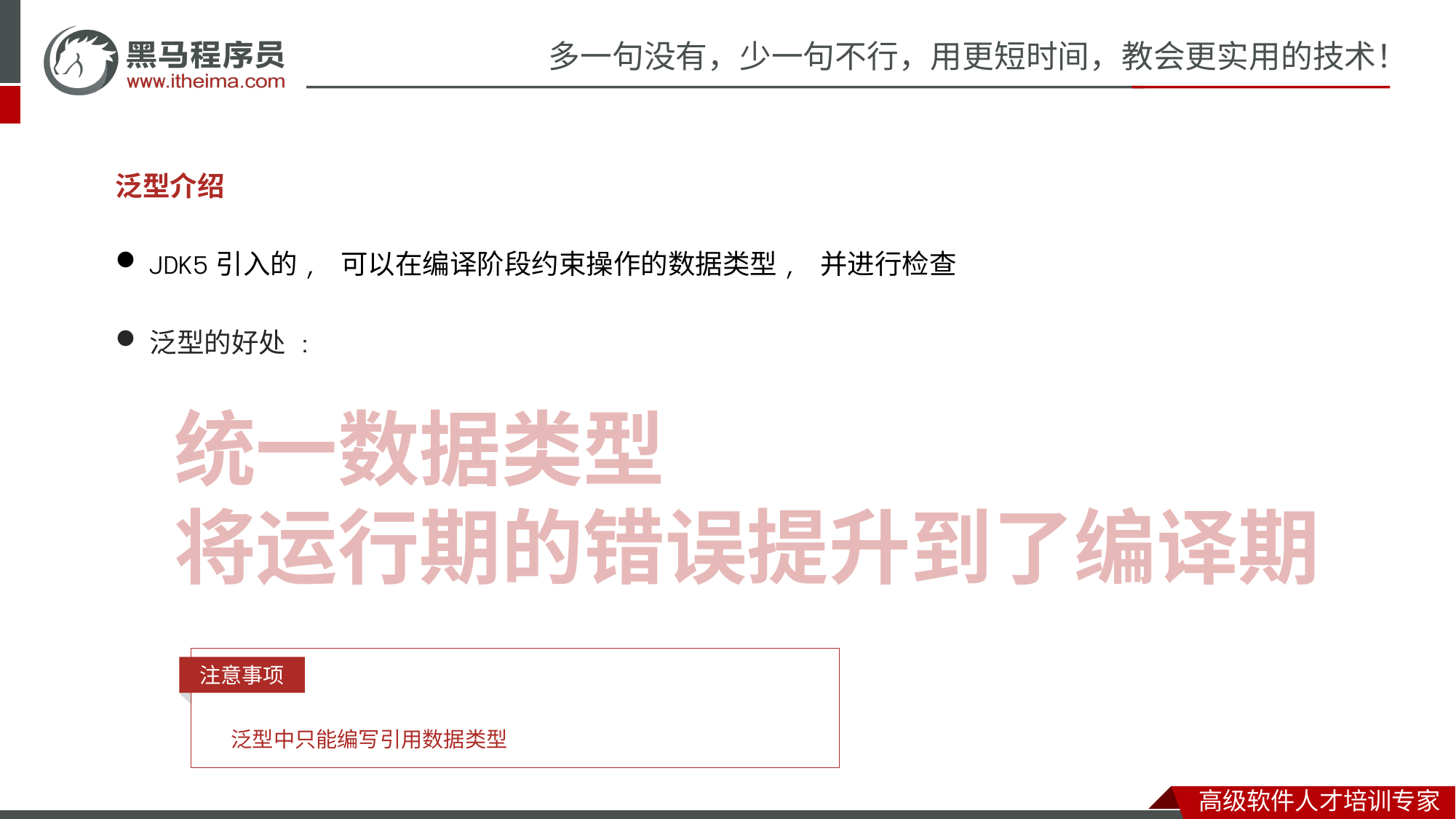

泛型介绍
JDK5引入的, 可以在编译阶段约束操作的数据类型, 并进行检查
泛型的好处 :
统一数据类型
将运行期的错误提升到了编译期

注意事项

泛型中只能编写引用数据类型